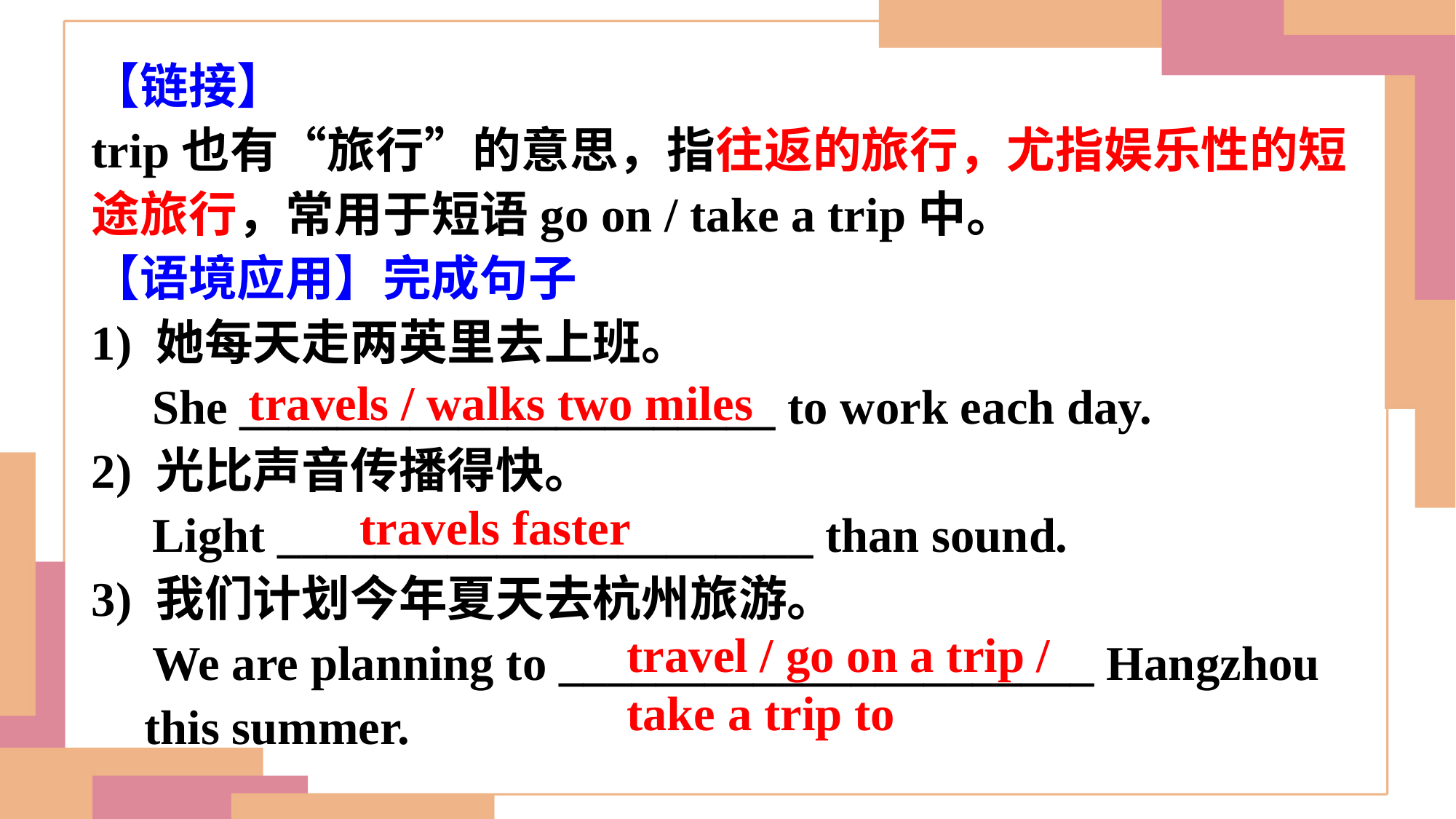

【链接】
trip也有“旅行”的意思，指往返的旅行，尤指娱乐性的短途旅行，常用于短语go on / take a trip中。
【语境应用】完成句子
1) 她每天走两英里去上班。
     She ______________________ to work each day.
2) 光比声音传播得快。
     Light ______________________ than sound.
3) 我们计划今年夏天去杭州旅游。
     We are planning to ______________________ Hangzhou this summer.
 travels / walks two miles
travels faster
travel / go on a trip /
take a trip to